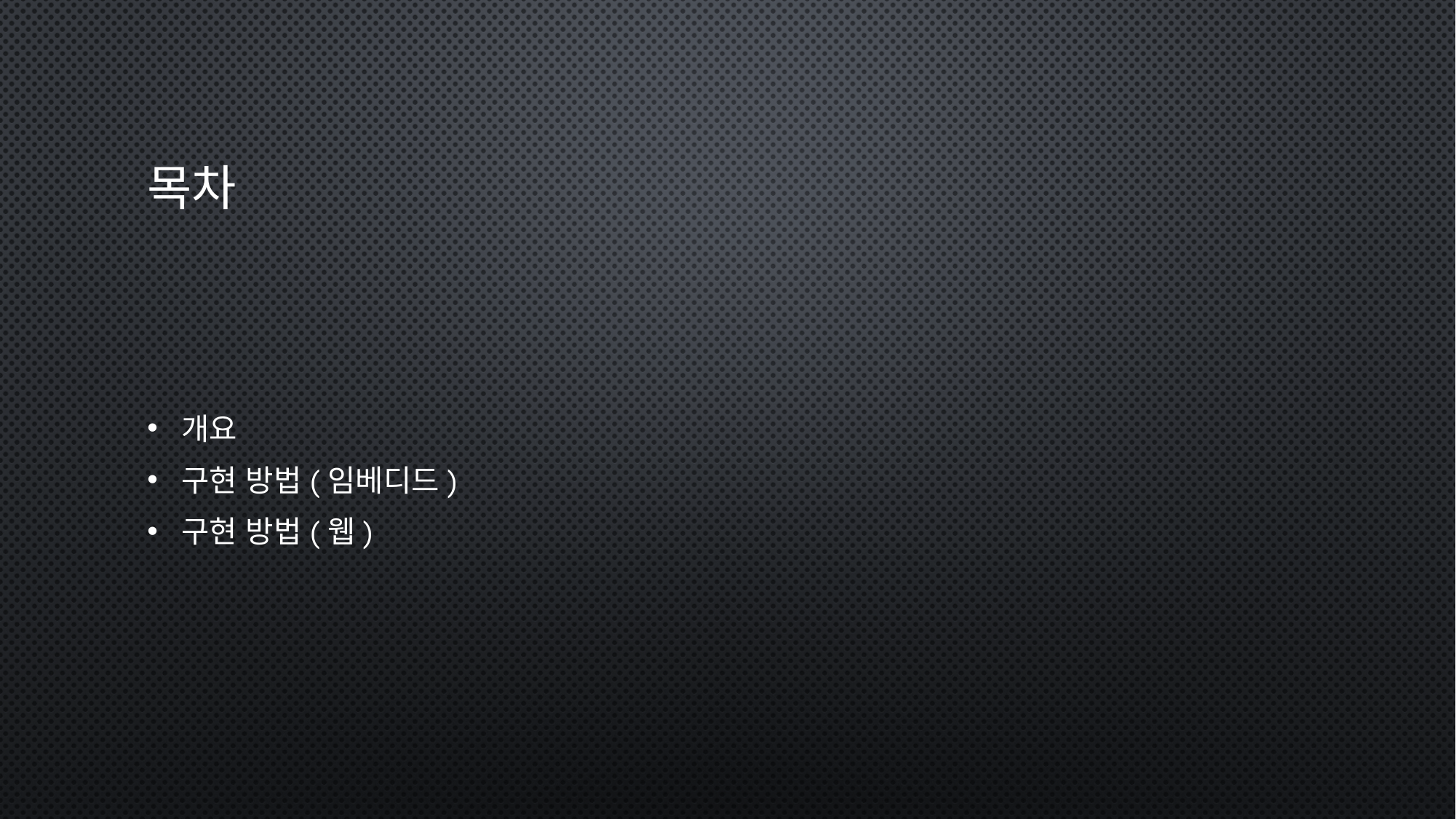

# 목차
개요
구현 방법(임베디드)
구현 방법(웹)